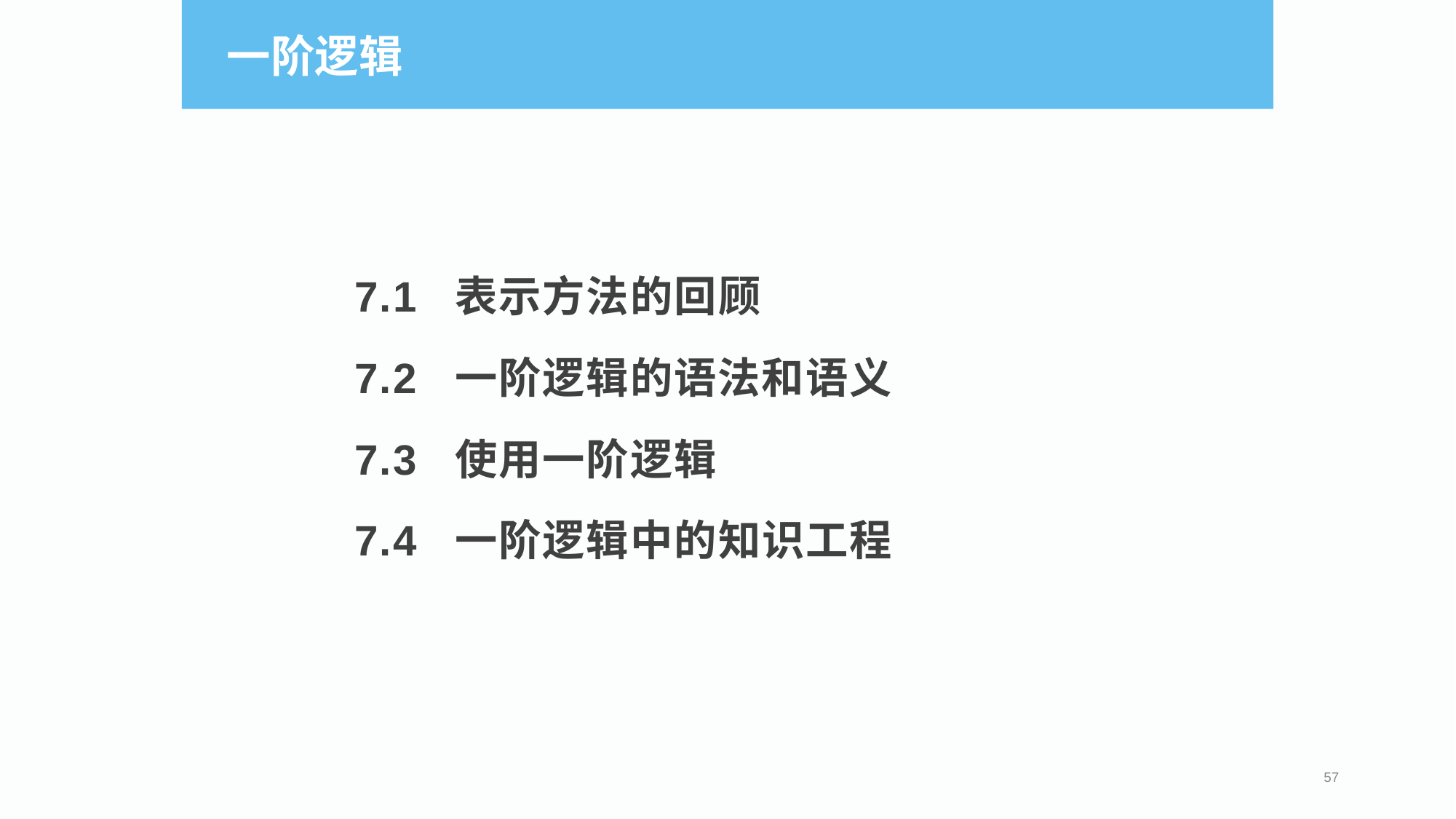

一阶逻辑
7.1  表示方法的回顾
7.2  一阶逻辑的语法和语义
7.3  使用一阶逻辑
7.4  一阶逻辑中的知识工程
57